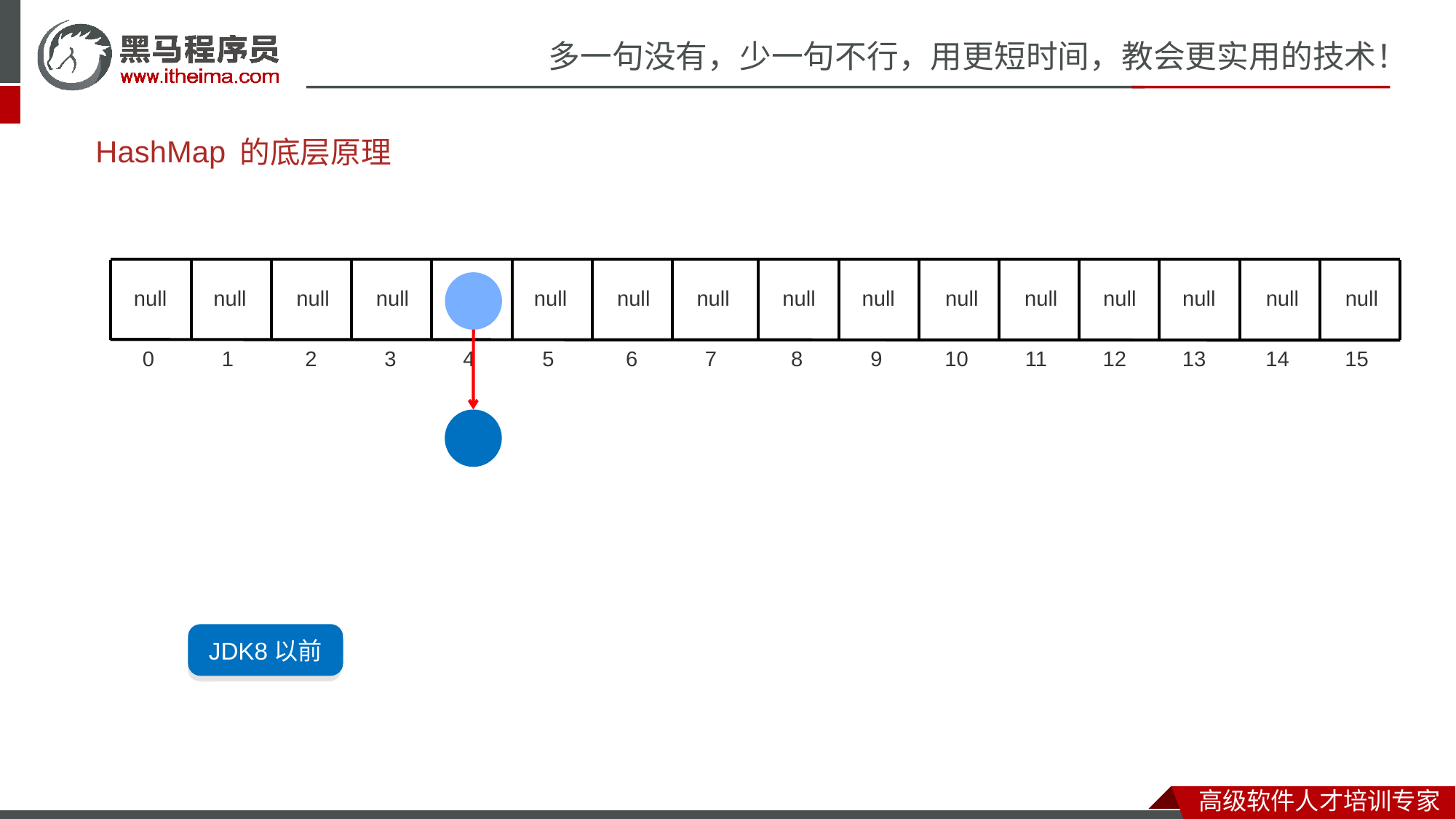

# HashMap
的底层原理

null
null
null
null
null
null
null
null
null
null
null
null
null
null
null
0
1
2
3
4
5
6
7
8
9
10
11
12
13
14
15

JDK8以前